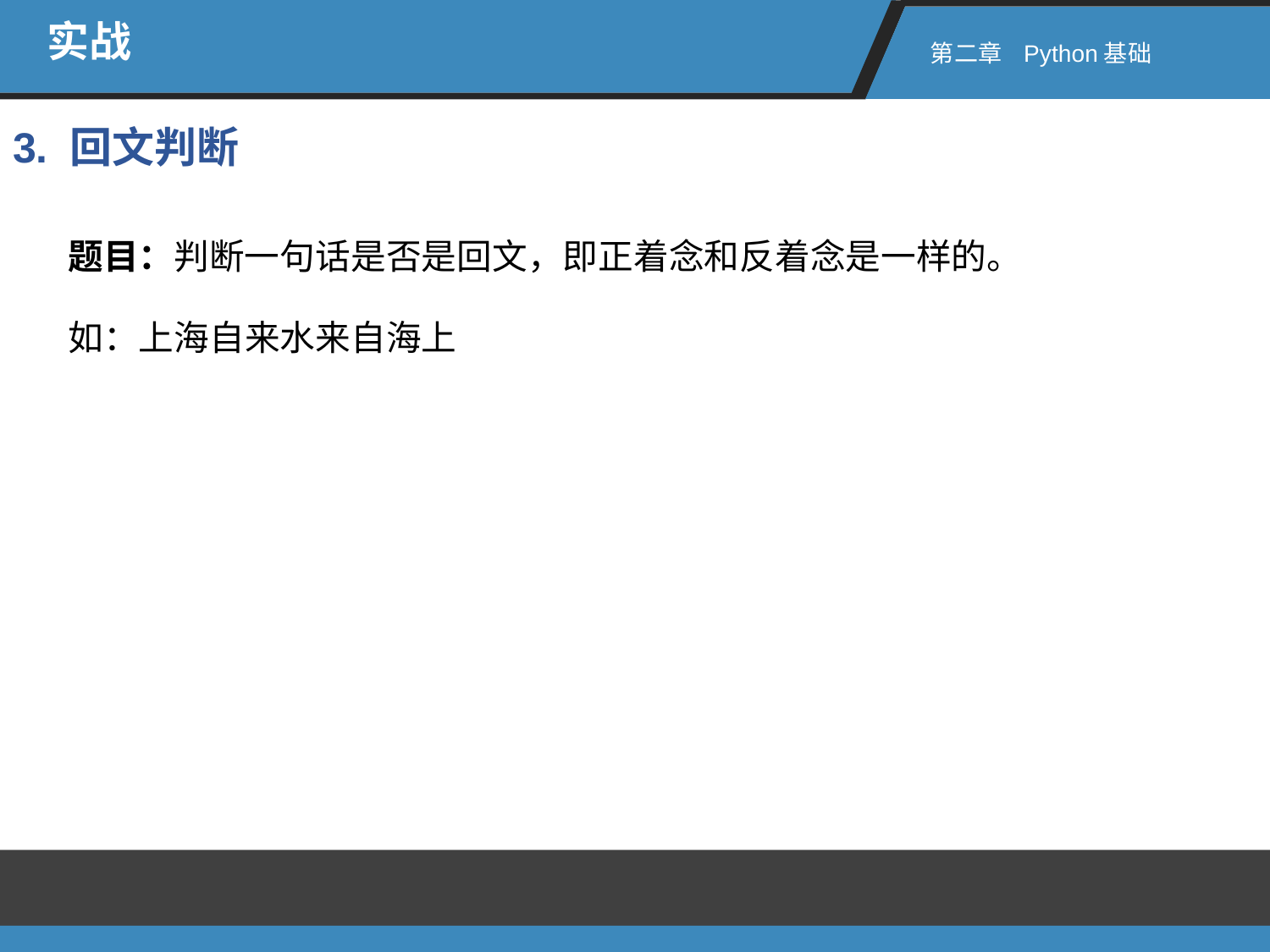

实战
第二章   Python基础
3. 回文判断
题目：判断一句话是否是回文，即正着念和反着念是一样的。
如：上海自来水来自海上